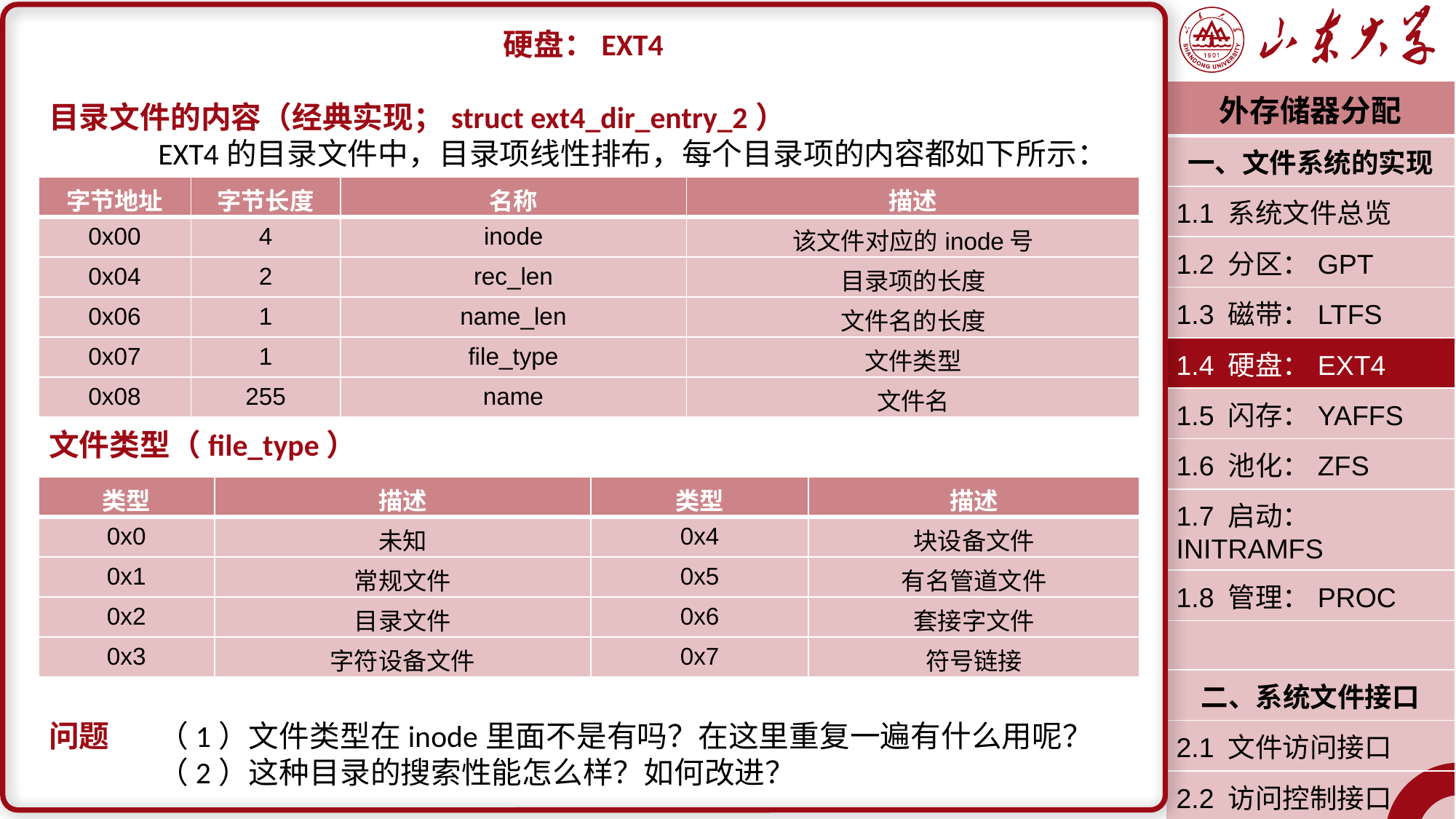

硬盘：EXT4

目录文件的内容（经典实现；struct ext4_dir_entry_2）
	EXT4的目录文件中，目录项线性排布，每个目录项的内容都如下所示：

文件类型（file_type）

问题	（1）文件类型在inode里面不是有吗？在这里重复一遍有什么用呢？
	（2）这种目录的搜索性能怎么样？如何改进？
| 外存储器分配 |
| --- |
| 一、文件系统的实现 |
| 1.1 系统文件总览 |
| 1.2 分区：GPT |
| 1.3 磁带：LTFS |
| 1.4 硬盘：EXT4 |
| 1.5 闪存：YAFFS |
| 1.6 池化：ZFS |
| 1.7 启动：INITRAMFS |
| 1.8 管理：PROC |
|  |
| 二、系统文件接口 |
| 2.1 文件访问接口 |
| 2.2 访问控制接口 |
| 潘润宇 2023.04 |
| 字节地址 | 字节长度 | 名称 | 描述 |
| --- | --- | --- | --- |
| 0x00 | 4 | inode | 该文件对应的inode号 |
| 0x04 | 2 | rec\_len | 目录项的长度 |
| 0x06 | 1 | name\_len | 文件名的长度 |
| 0x07 | 1 | file\_type | 文件类型 |
| 0x08 | 255 | name | 文件名 |
| 类型 | 描述 | 类型 | 描述 |
| --- | --- | --- | --- |
| 0x0 | 未知 | 0x4 | 块设备文件 |
| 0x1 | 常规文件 | 0x5 | 有名管道文件 |
| 0x2 | 目录文件 | 0x6 | 套接字文件 |
| 0x3 | 字符设备文件 | 0x7 | 符号链接 |